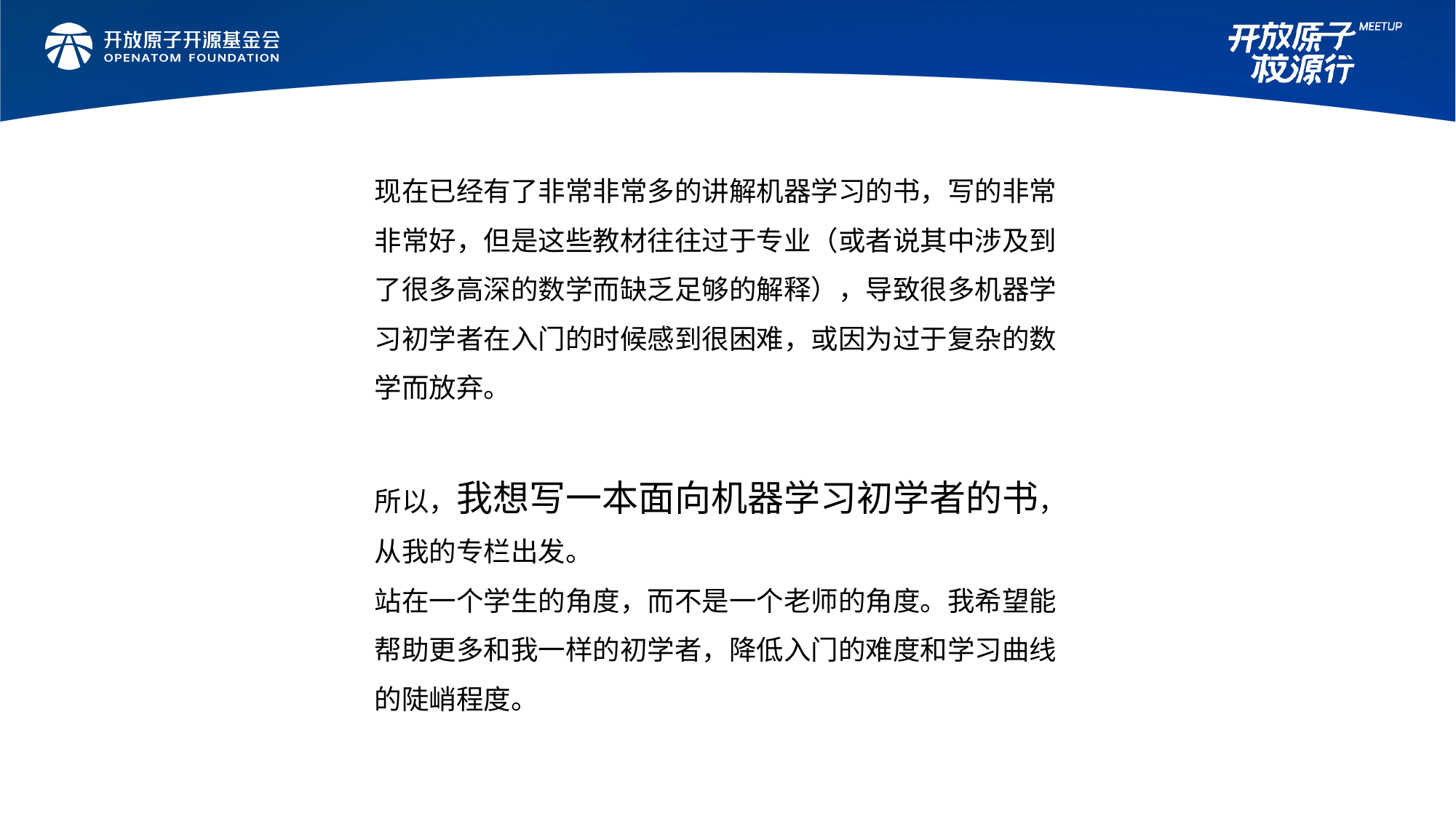

现在已经有了非常非常多的讲解机器学习的书，写的非常非常好，但是这些教材往往过于专业（或者说其中涉及到了很多高深的数学而缺乏足够的解释），导致很多机器学习初学者在入门的时候感到很困难，或因为过于复杂的数学而放弃。

所以，我想写一本面向机器学习初学者的书，从我的专栏出发。
站在一个学生的角度，而不是一个老师的角度。我希望能帮助更多和我一样的初学者，降低入门的难度和学习曲线的陡峭程度。